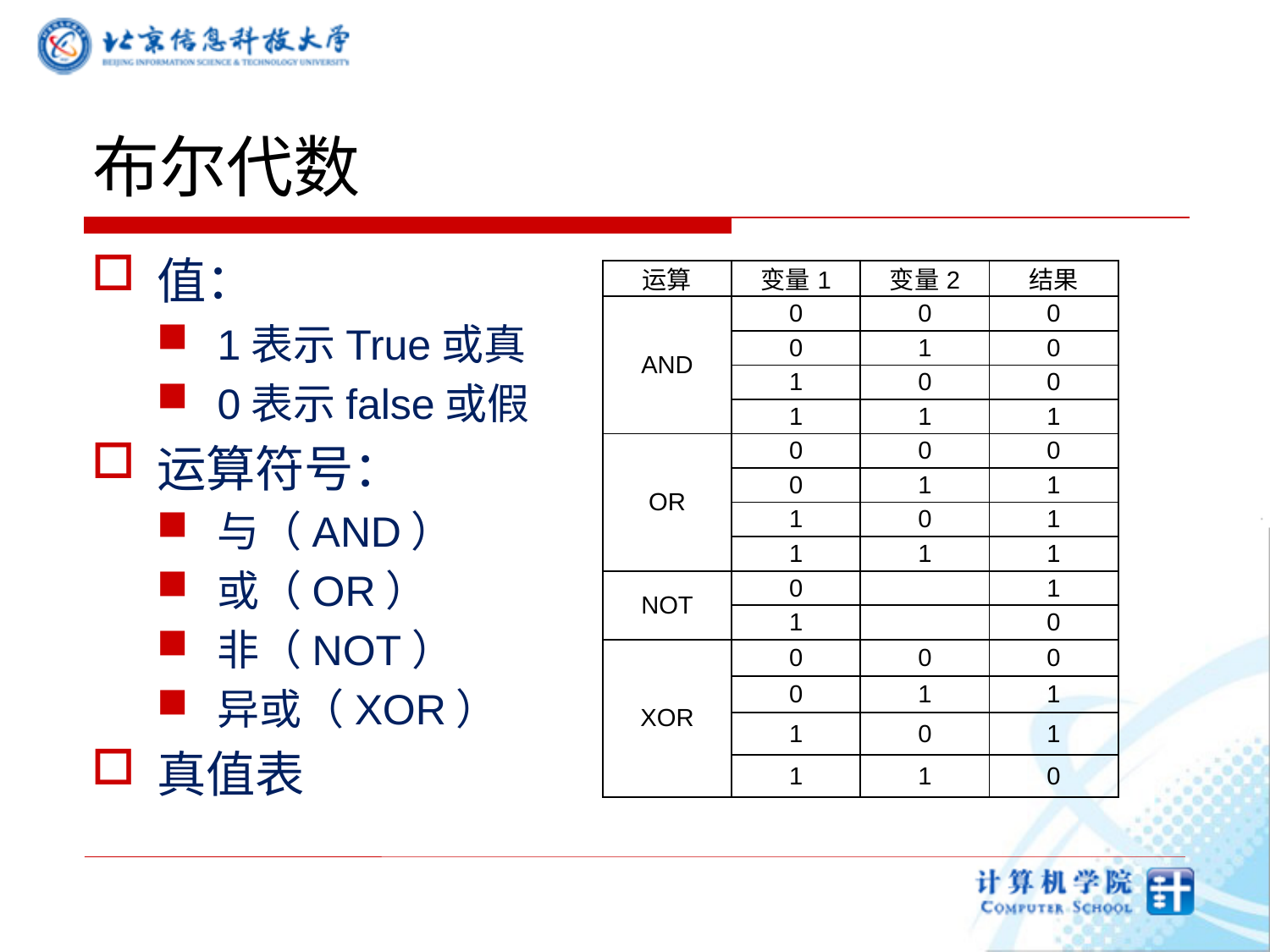

# 布尔代数
值：
1表示True或真
0表示false或假
运算符号：
与（AND）
或（OR）
非（NOT）
异或（XOR）
真值表
| 运算 | 变量1 | 变量2 | 结果 |
| --- | --- | --- | --- |
| AND | 0 | 0 | 0 |
|  | 0 | 1 | 0 |
|  | 1 | 0 | 0 |
|  | 1 | 1 | 1 |
| OR | 0 | 0 | 0 |
|  | 0 | 1 | 1 |
|  | 1 | 0 | 1 |
|  | 1 | 1 | 1 |
| NOT | 0 |  | 1 |
|  | 1 |  | 0 |
| XOR | 0 | 0 | 0 |
|  | 0 | 1 | 1 |
|  | 1 | 0 | 1 |
|  | 1 | 1 | 0 |